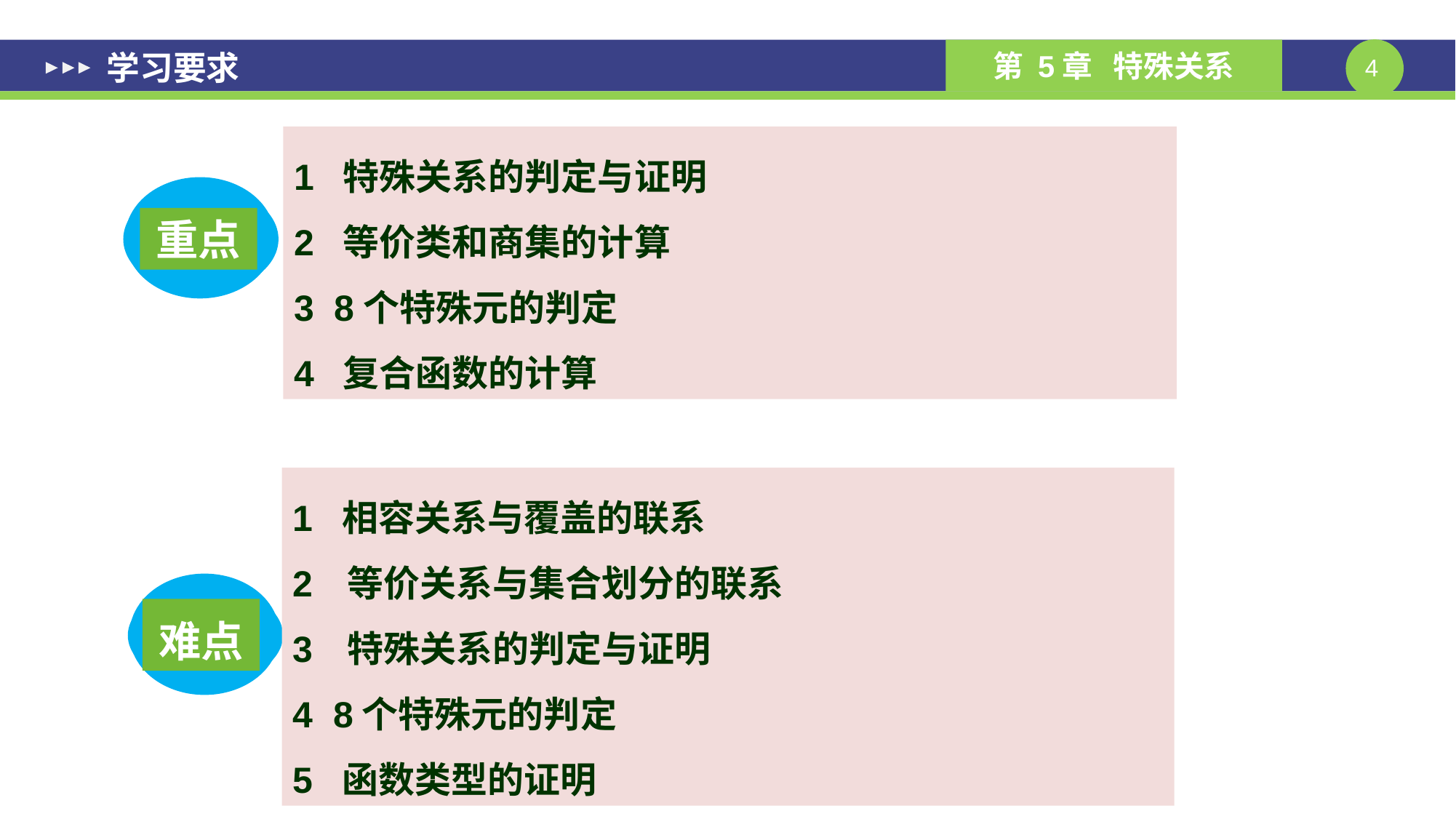

学习要求
1  特殊关系的判定与证明
2  等价类和商集的计算
3  8个特殊元的判定
4  复合函数的计算

重点
1  相容关系与覆盖的联系
等价关系与集合划分的联系
特殊关系的判定与证明
4  8个特殊元的判定
5  函数类型的证明

难点